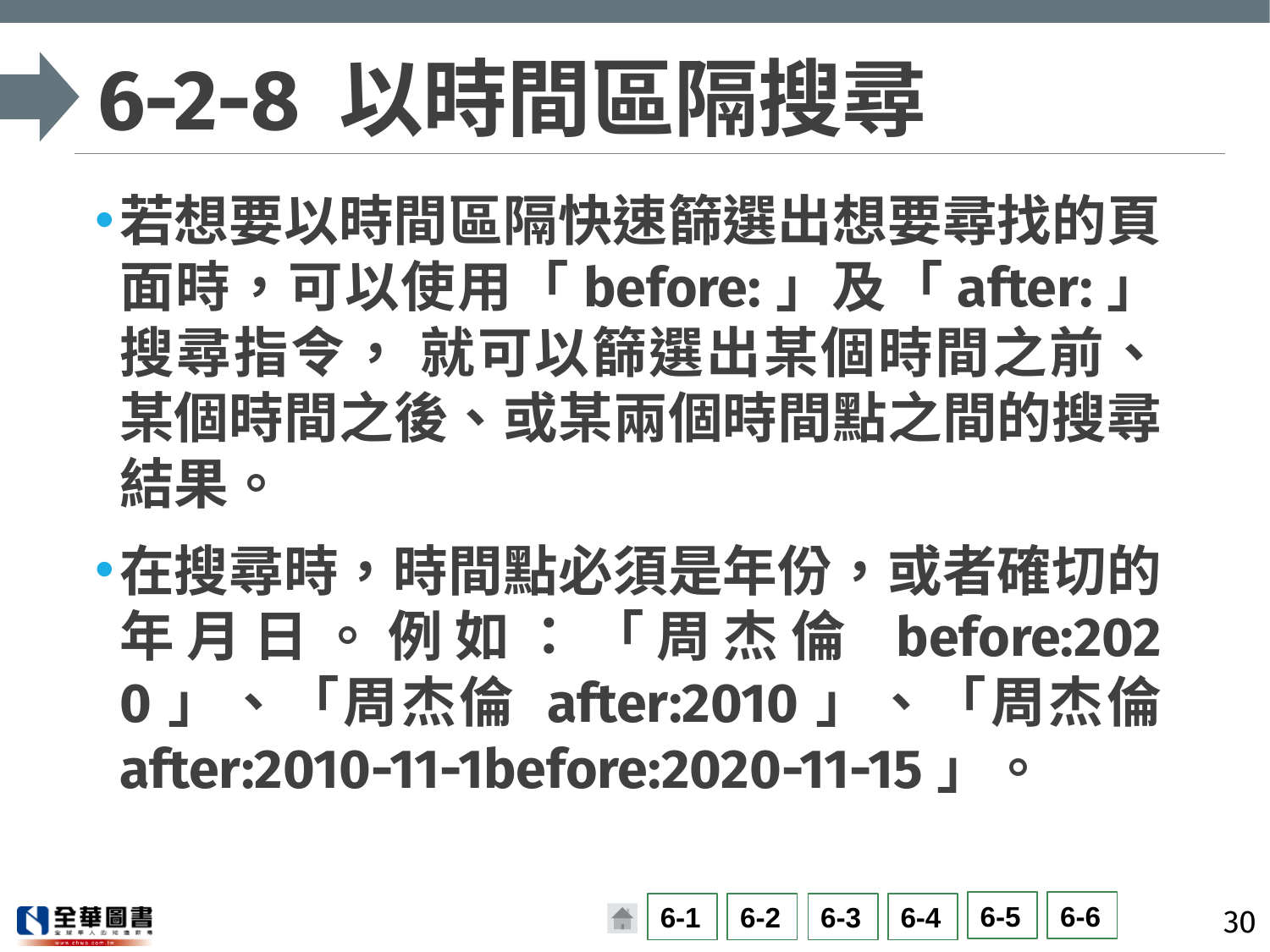

# 6-2-8 以時間區隔搜尋
若想要以時間區隔快速篩選出想要尋找的頁面時，可以使用「before:」及「after:」搜尋指令， 就可以篩選出某個時間之前、某個時間之後、或某兩個時間點之間的搜尋結果。
在搜尋時，時間點必須是年份，或者確切的年月日。例如：「周杰倫 before:2020」、「周杰倫 after:2010」、「周杰倫 after:2010-11-1before:2020-11-15」。
30